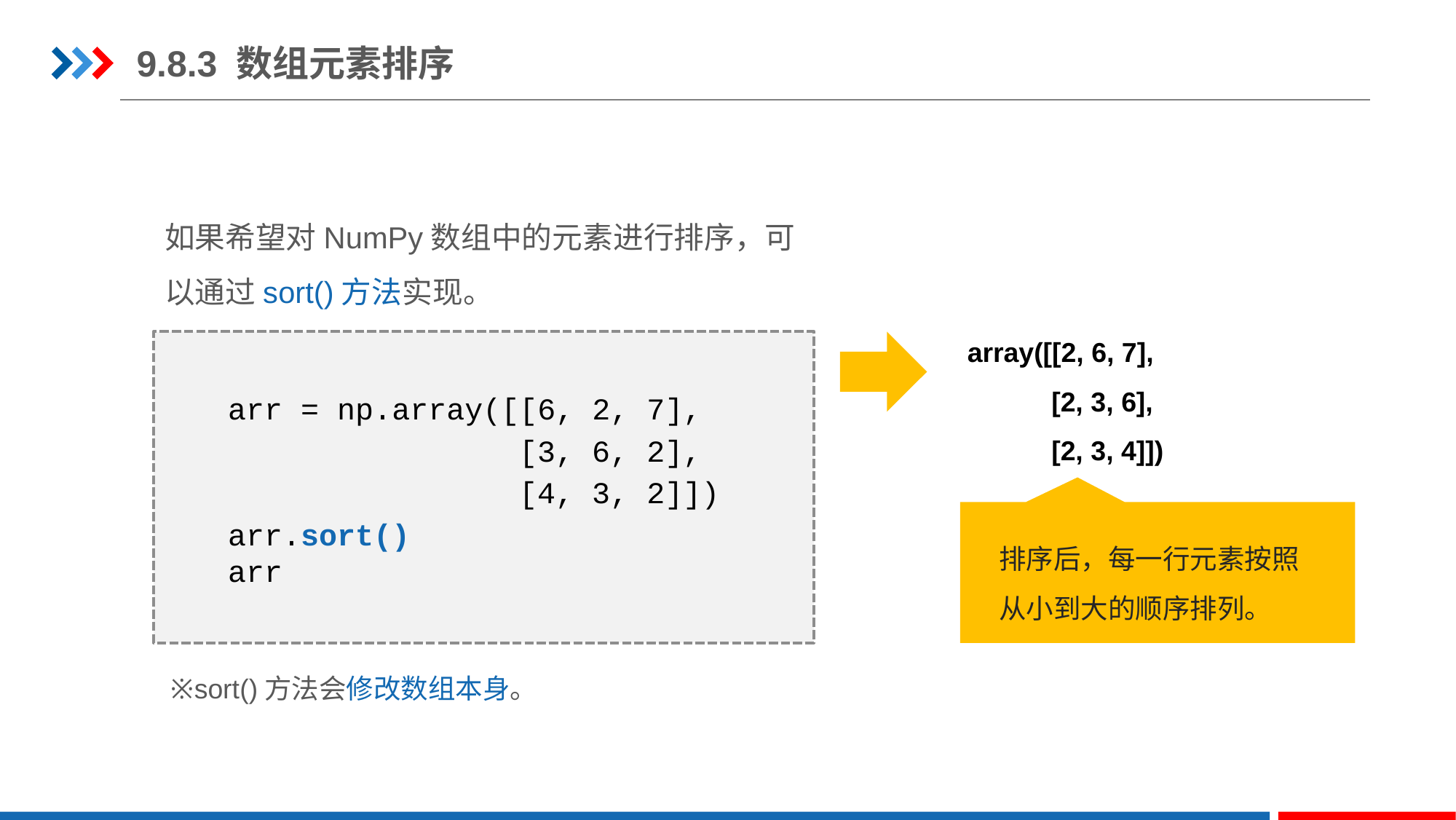

9.8.3 数组元素排序
如果希望对NumPy数组中的元素进行排序，可以通过sort()方法实现。
array([[2, 6, 7],
           [2, 3, 6],
           [2, 3, 4]])

arr = np.array([[6, 2, 7],
                [3, 6, 2],
                [4, 3, 2]])
arr.sort()
arr

排序后，每一行元素按照从小到大的顺序排列。
※ sort()方法会修改数组本身。